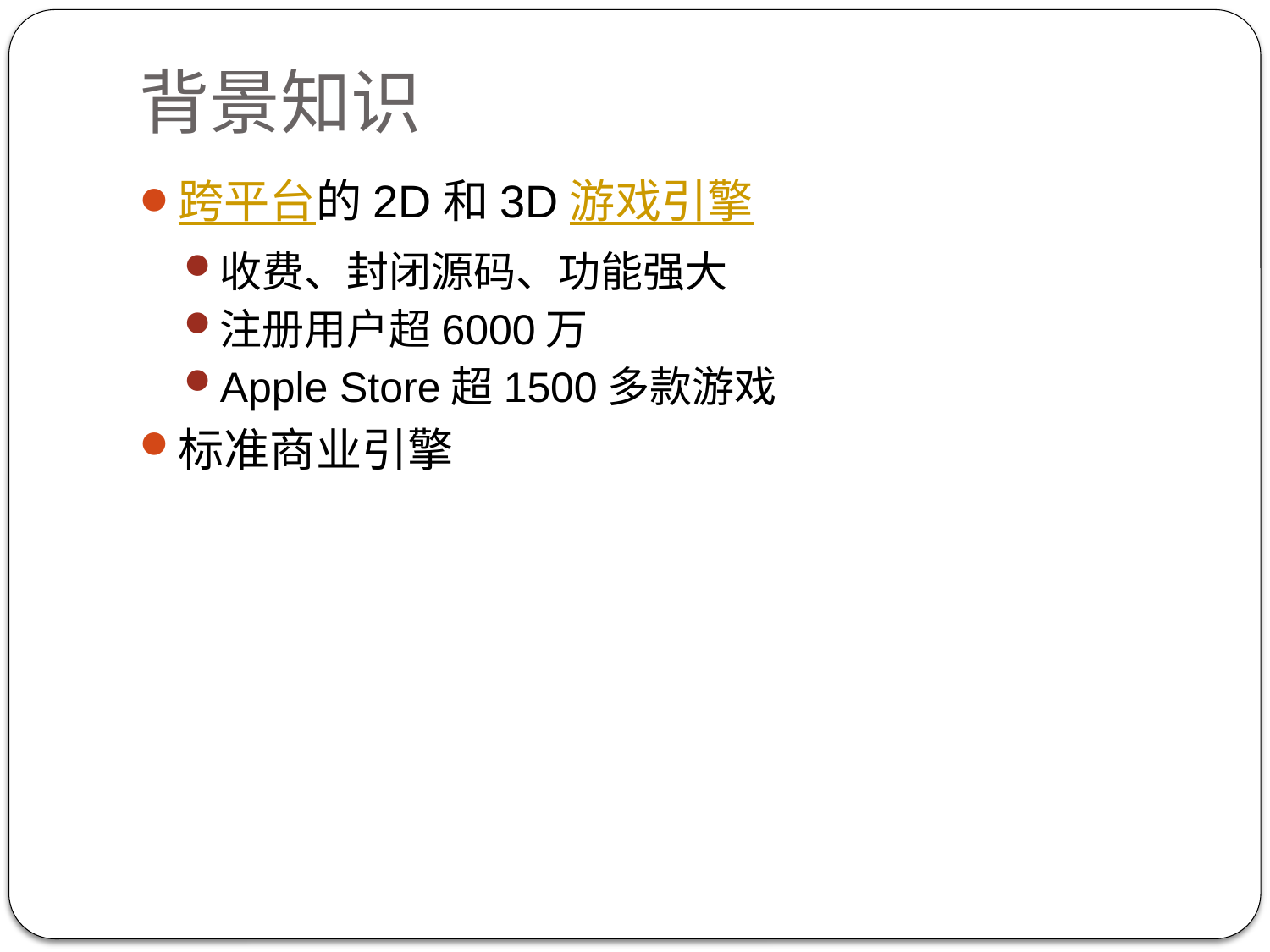

# 背景知识
跨平台的2D和3D游戏引擎
收费、封闭源码、功能强大
注册用户超6000万
Apple Store超1500多款游戏
标准商业引擎